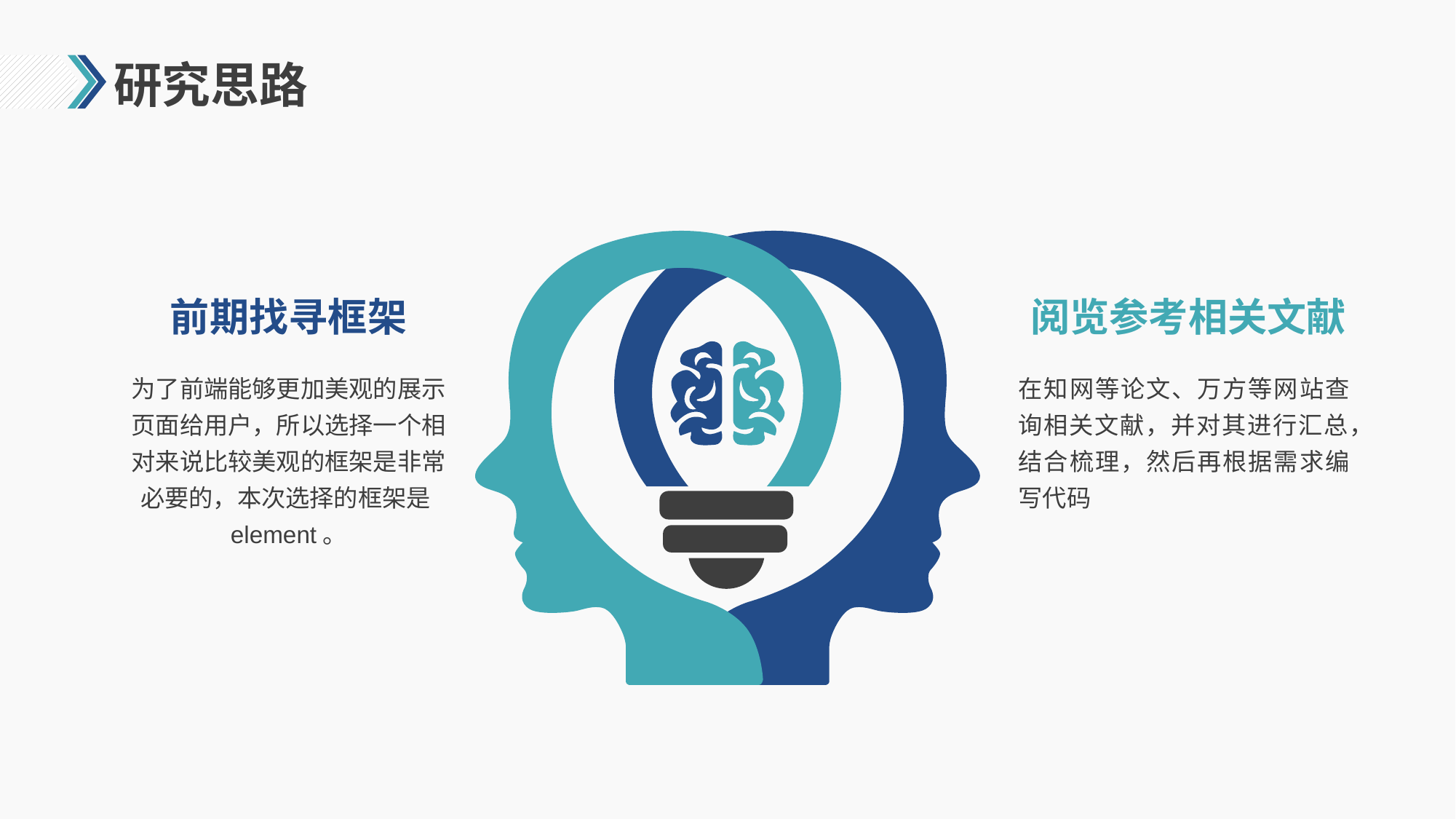

# 研究思路

前期找寻框架
阅览参考相关文献
为了前端能够更加美观的展示页面给用户，所以选择一个相对来说比较美观的框架是非常必要的，本次选择的框架是element。
在知网等论文、万方等网站查询相关文献，并对其进行汇总，结合梳理，然后再根据需求编写代码